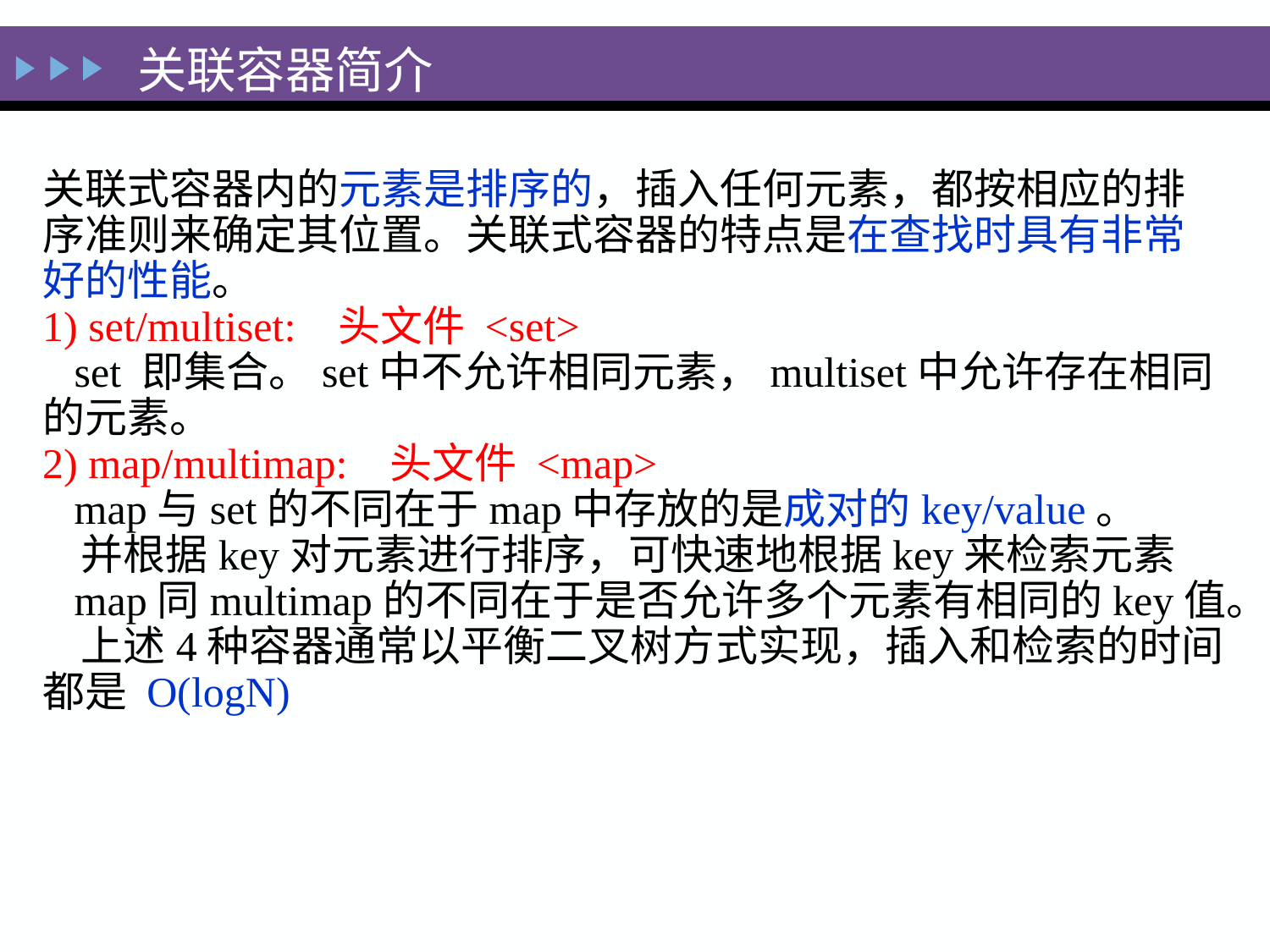

关联容器简介
关联式容器内的元素是排序的，插入任何元素，都按相应的排序准则来确定其位置。关联式容器的特点是在查找时具有非常好的性能。
1) set/multiset:   头文件 <set>
   set 即集合。set中不允许相同元素，multiset中允许存在相同的元素。
2) map/multimap:   头文件 <map>
   map与set的不同在于map中存放的是成对的key/value。
   并根据key对元素进行排序，可快速地根据key来检索元素
   map同multimap的不同在于是否允许多个元素有相同的key值。
   上述4种容器通常以平衡二叉树方式实现，插入和检索的时间都是 O(logN)